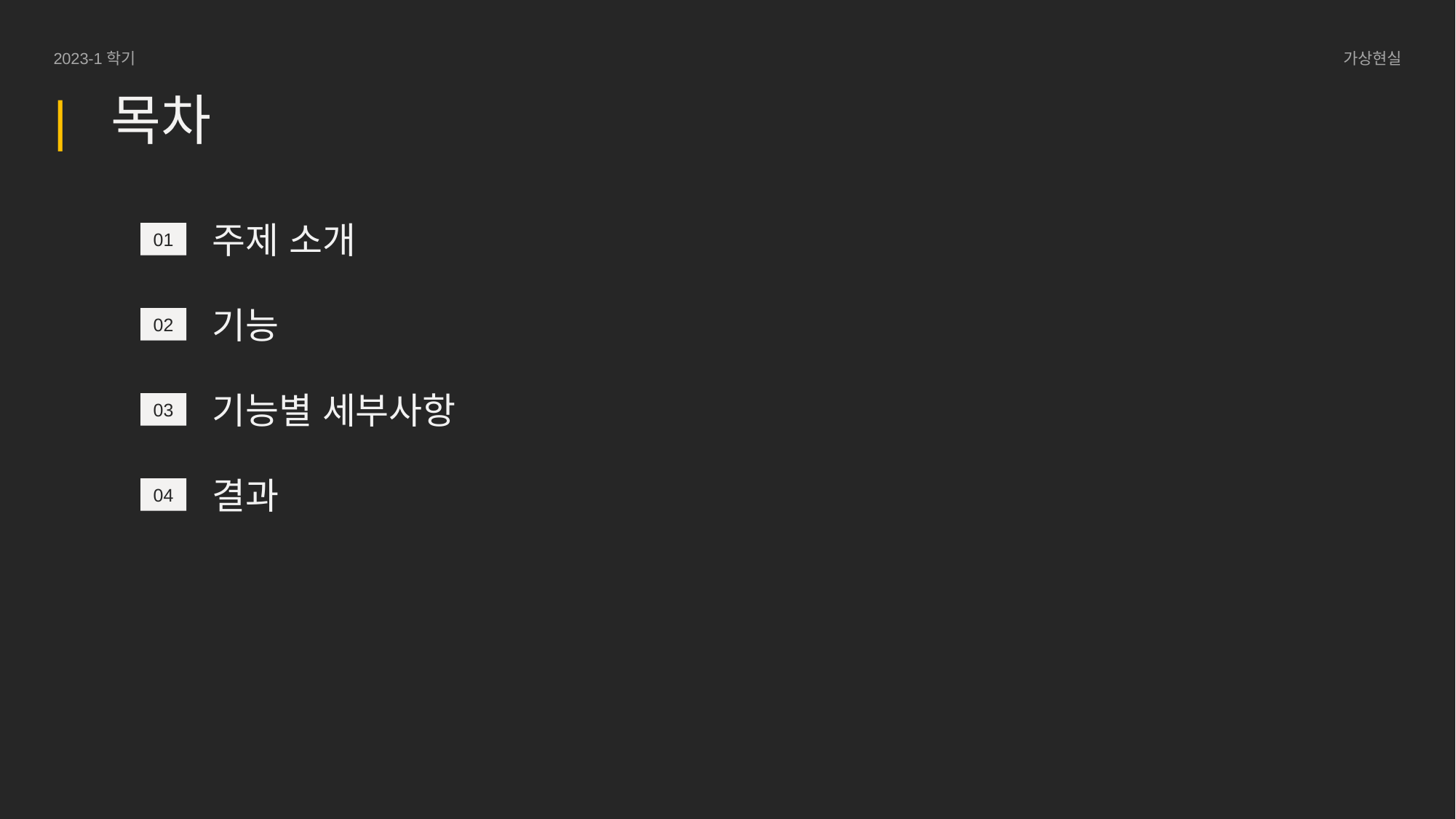

2023-1학기
가상현실
|  목차
주제 소개
01
기능
02
기능별 세부사항
03
결과
04